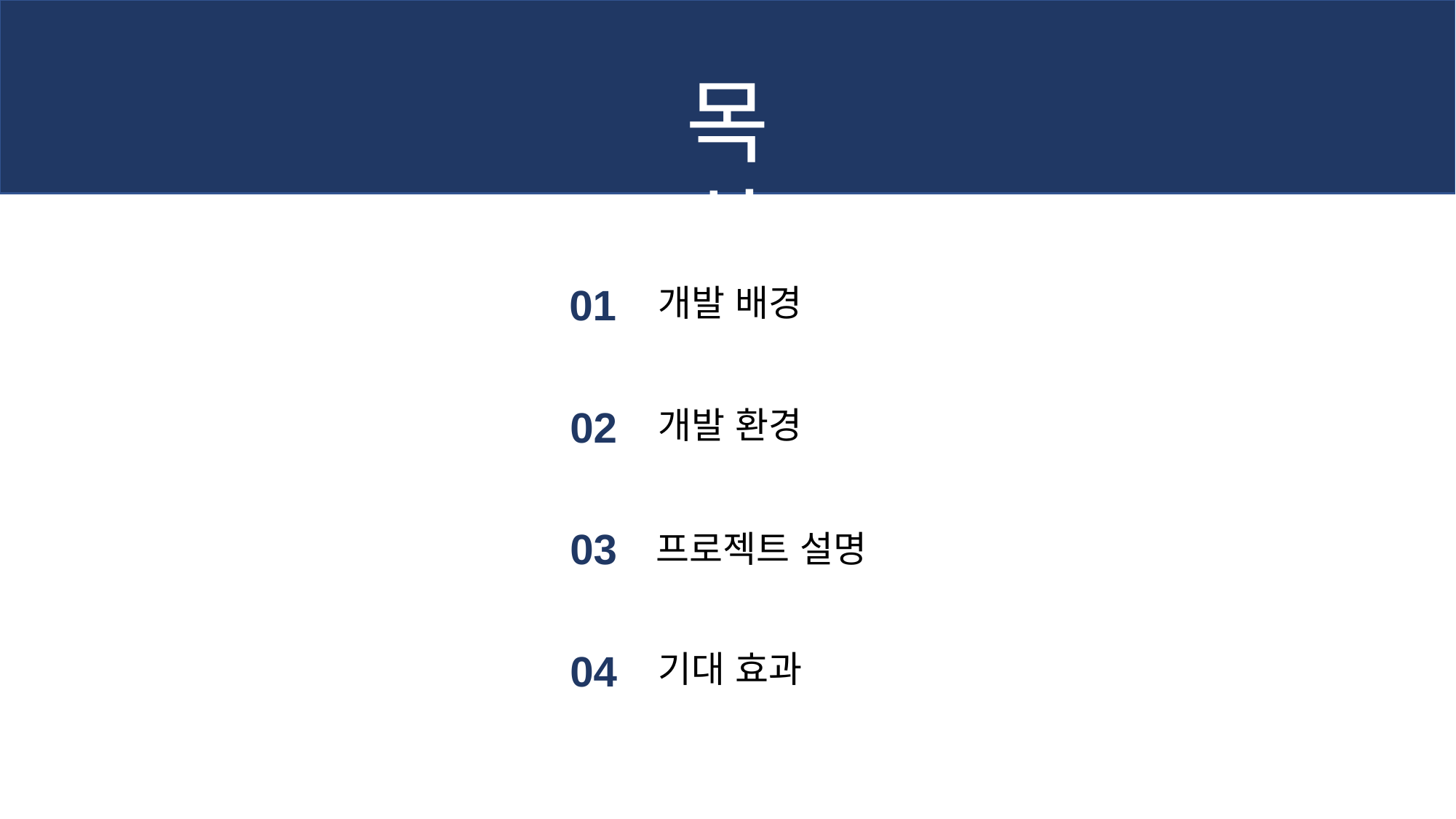

목차
01
개발 배경
02
개발 환경
03
프로젝트 설명
04
기대 효과